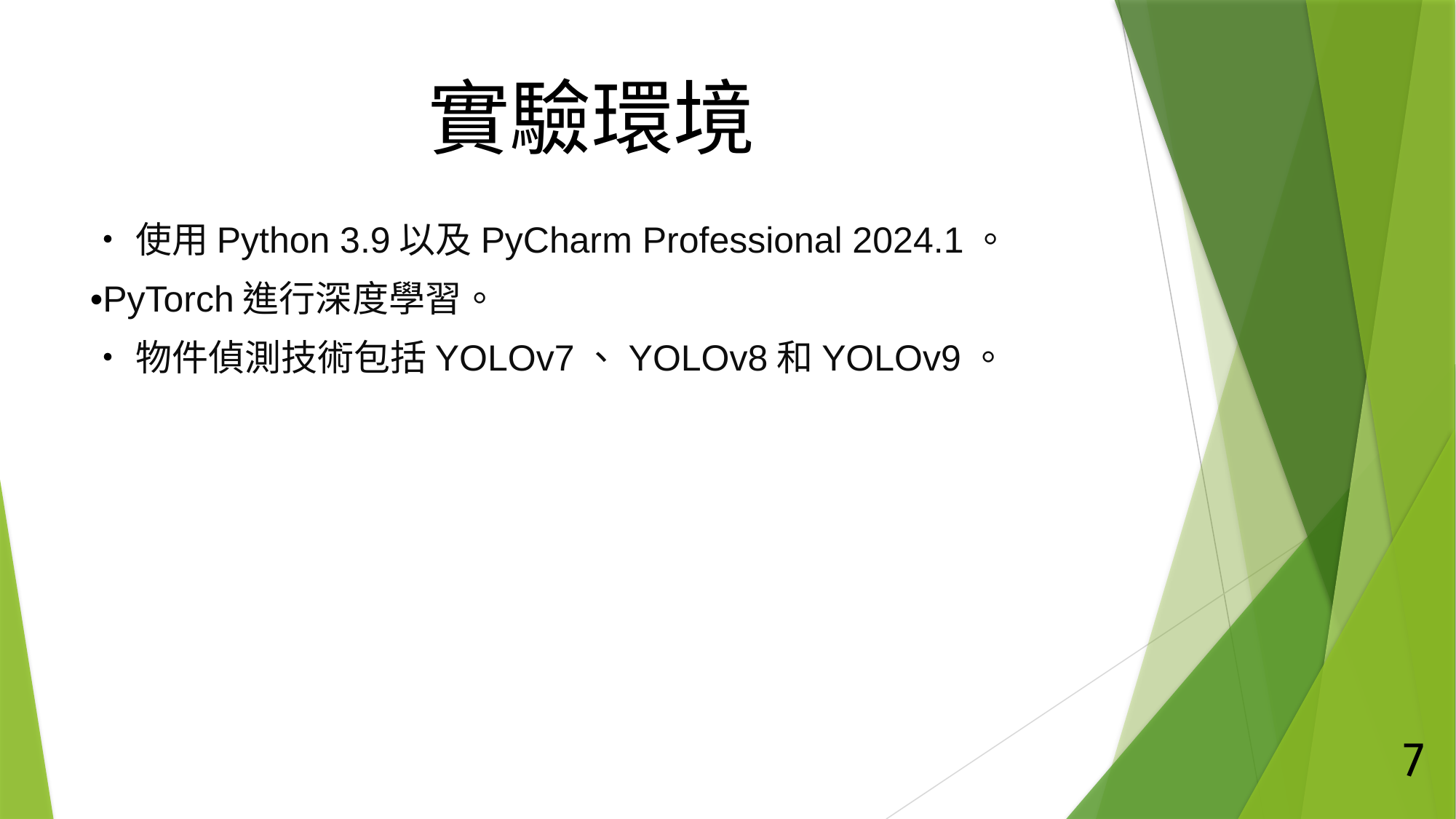

# 實驗環境
•使用Python 3.9以及PyCharm Professional 2024.1。
•PyTorch進行深度學習。
•物件偵測技術包括YOLOv7、YOLOv8和YOLOv9。
7